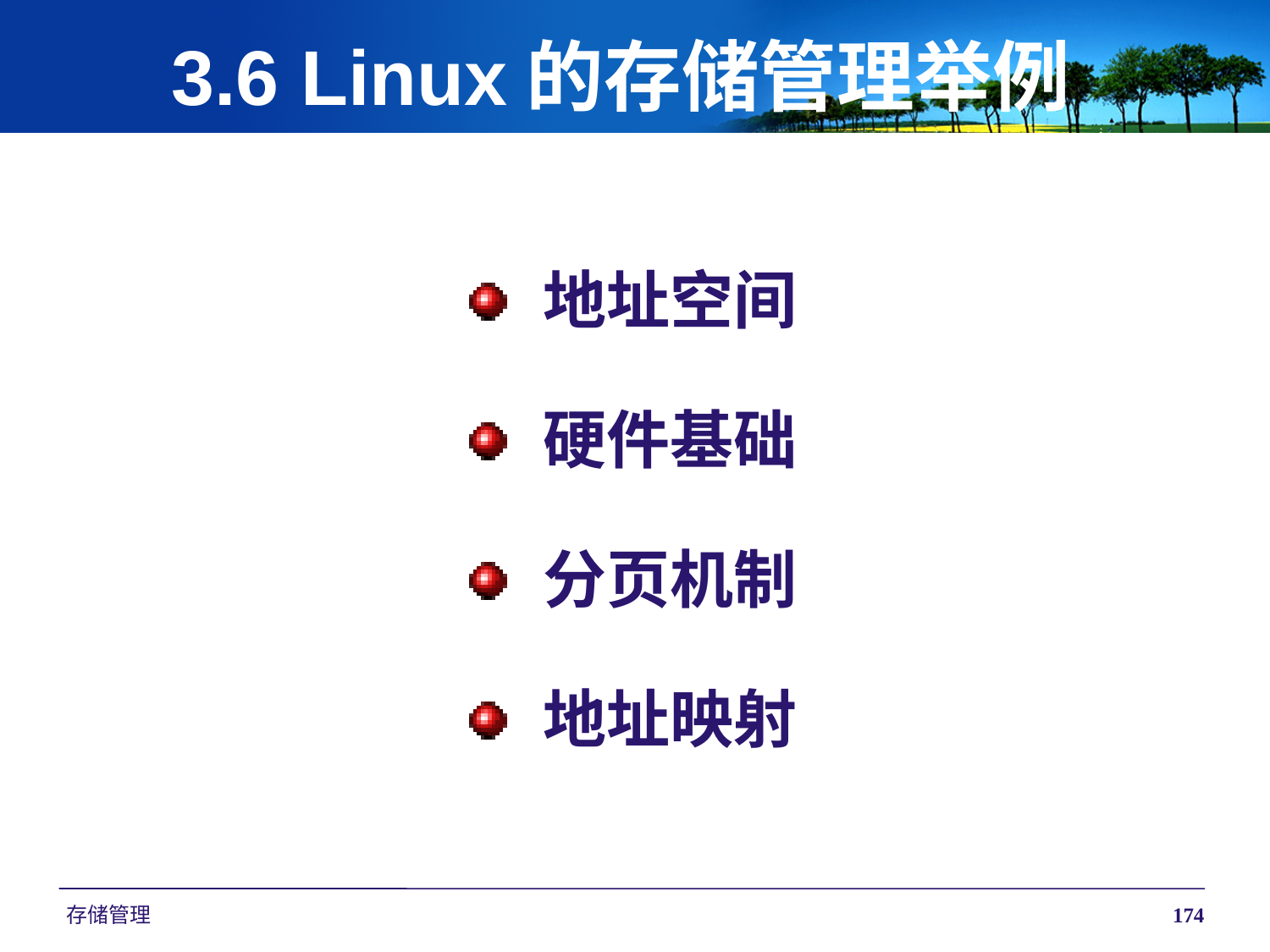

# 3.6 Linux的存储管理举例
地址空间
硬件基础
分页机制
地址映射
存储管理
174